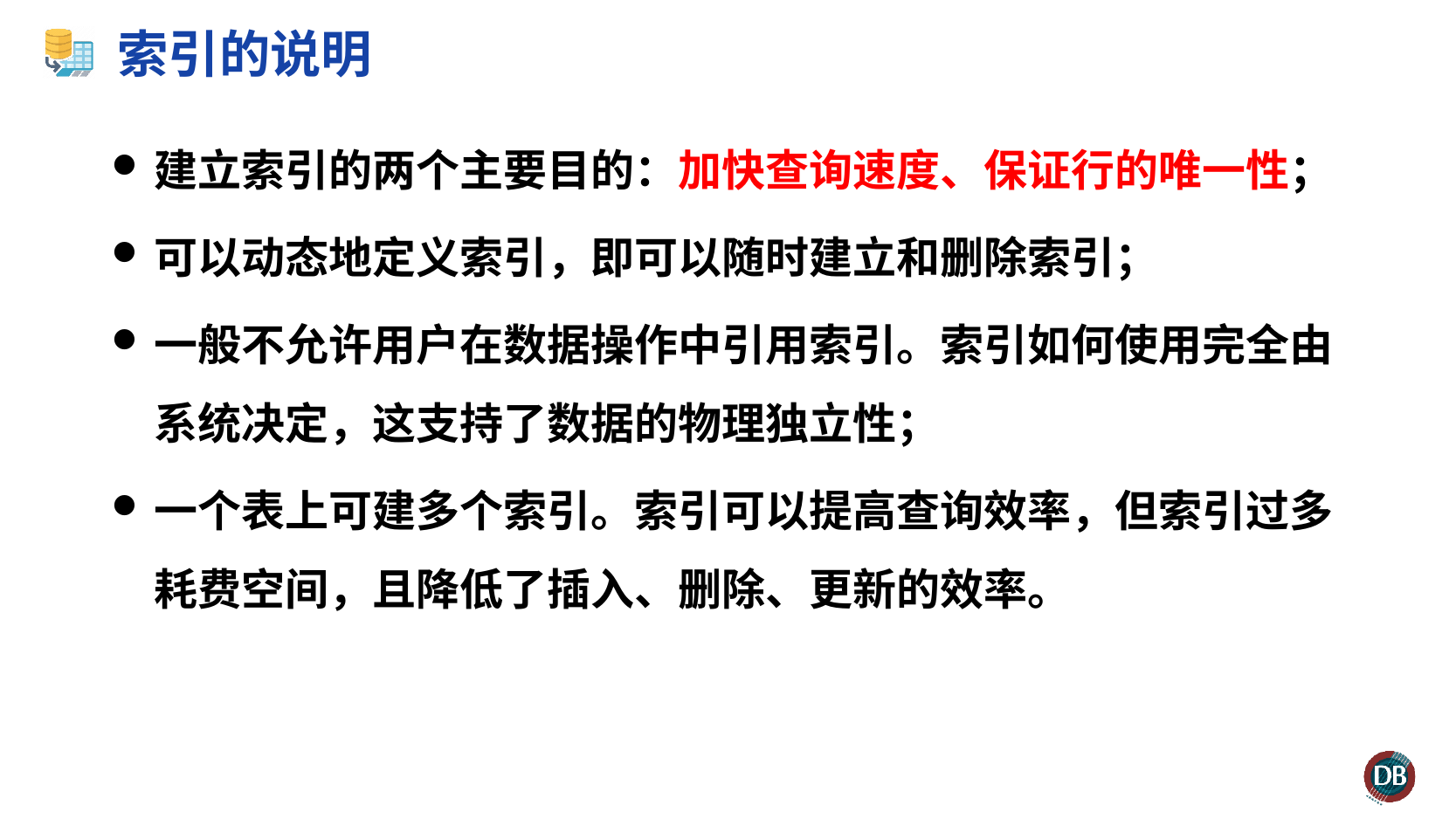

# 索引的说明
建立索引的两个主要目的：加快查询速度、保证行的唯一性；
可以动态地定义索引，即可以随时建立和删除索引；
一般不允许用户在数据操作中引用索引。索引如何使用完全由系统决定，这支持了数据的物理独立性；
一个表上可建多个索引。索引可以提高查询效率，但索引过多耗费空间，且降低了插入、删除、更新的效率。